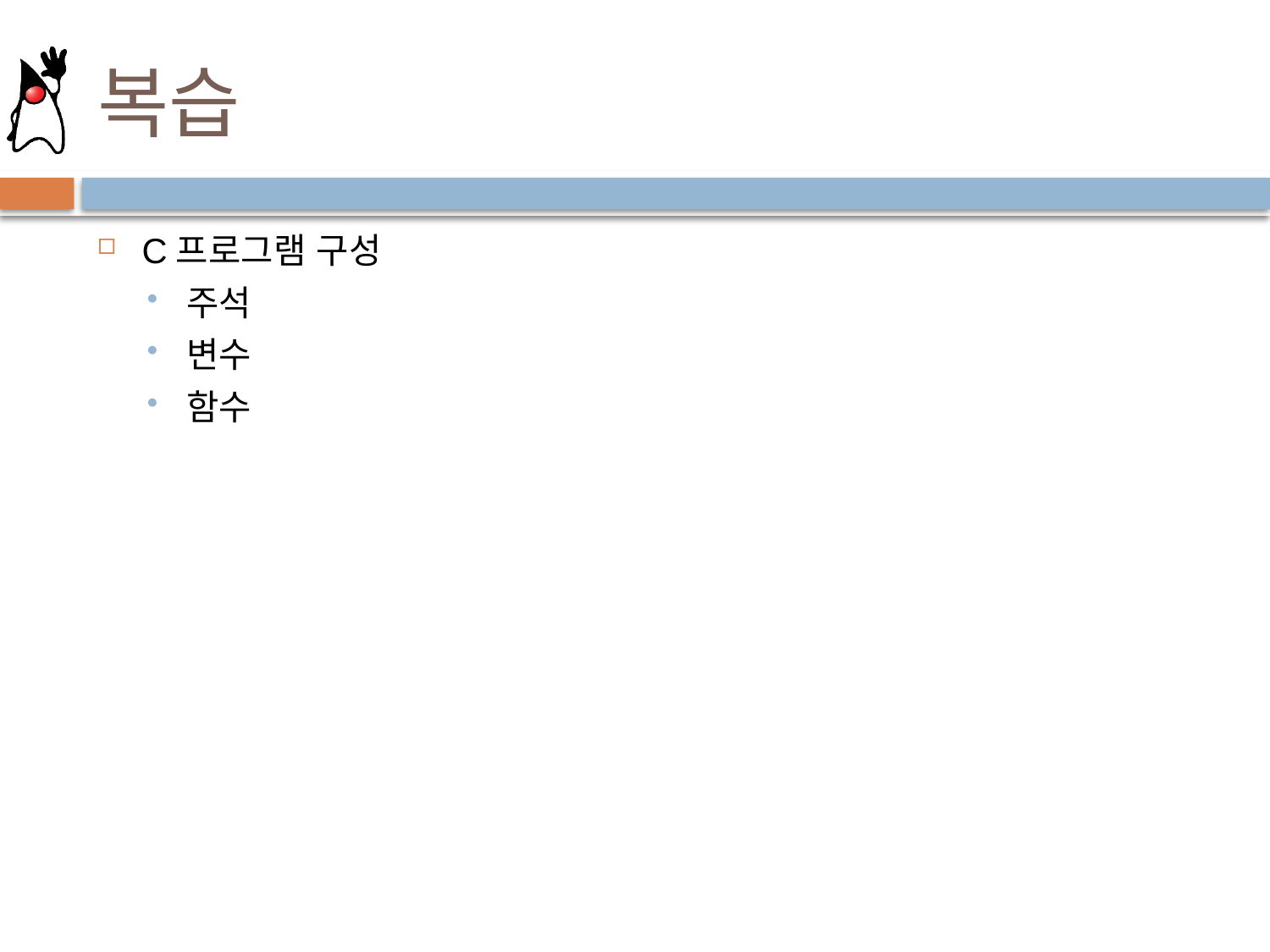

# 복습
C프로그램 구성
주석
변수
함수